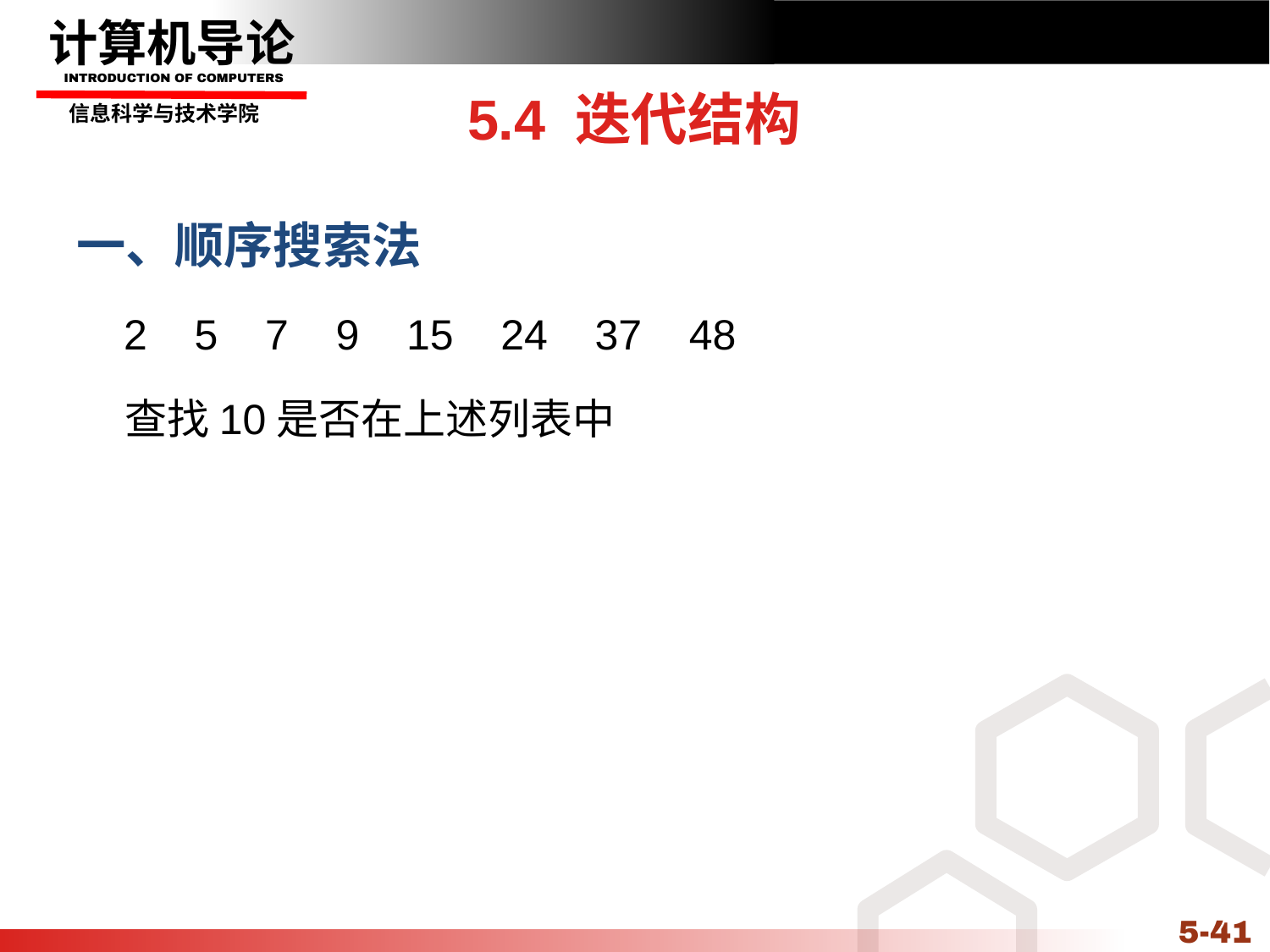

# 5.4 迭代结构
一、顺序搜索法
    2    5    7    9    15    24    37    48
    查找10是否在上述列表中
5-41